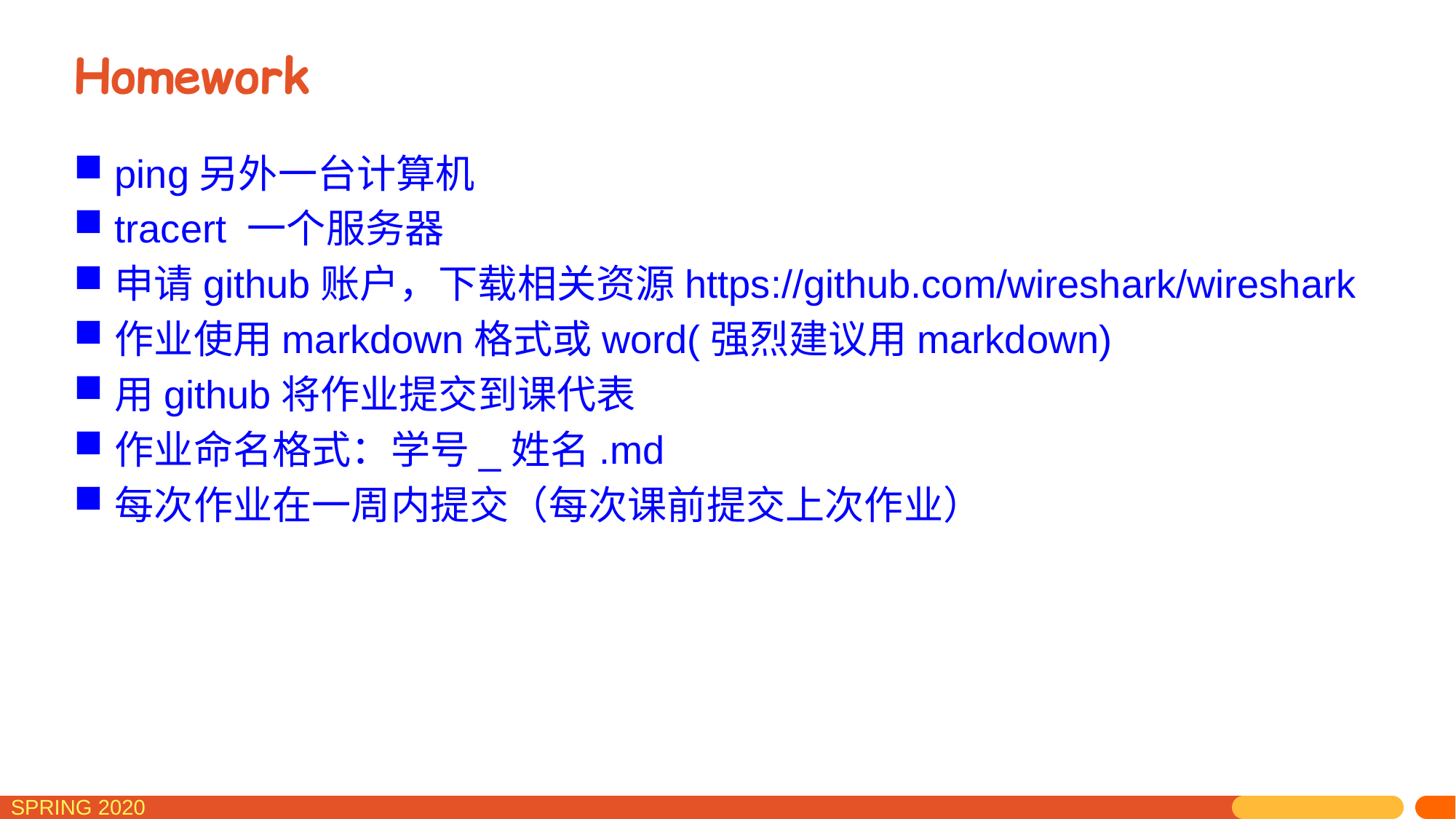

# Homework
ping另外一台计算机
tracert 一个服务器
申请github账户，下载相关资源https://github.com/wireshark/wireshark
作业使用markdown格式或word(强烈建议用markdown)
用github将作业提交到课代表
作业命名格式：学号_姓名.md
每次作业在一周内提交（每次课前提交上次作业）